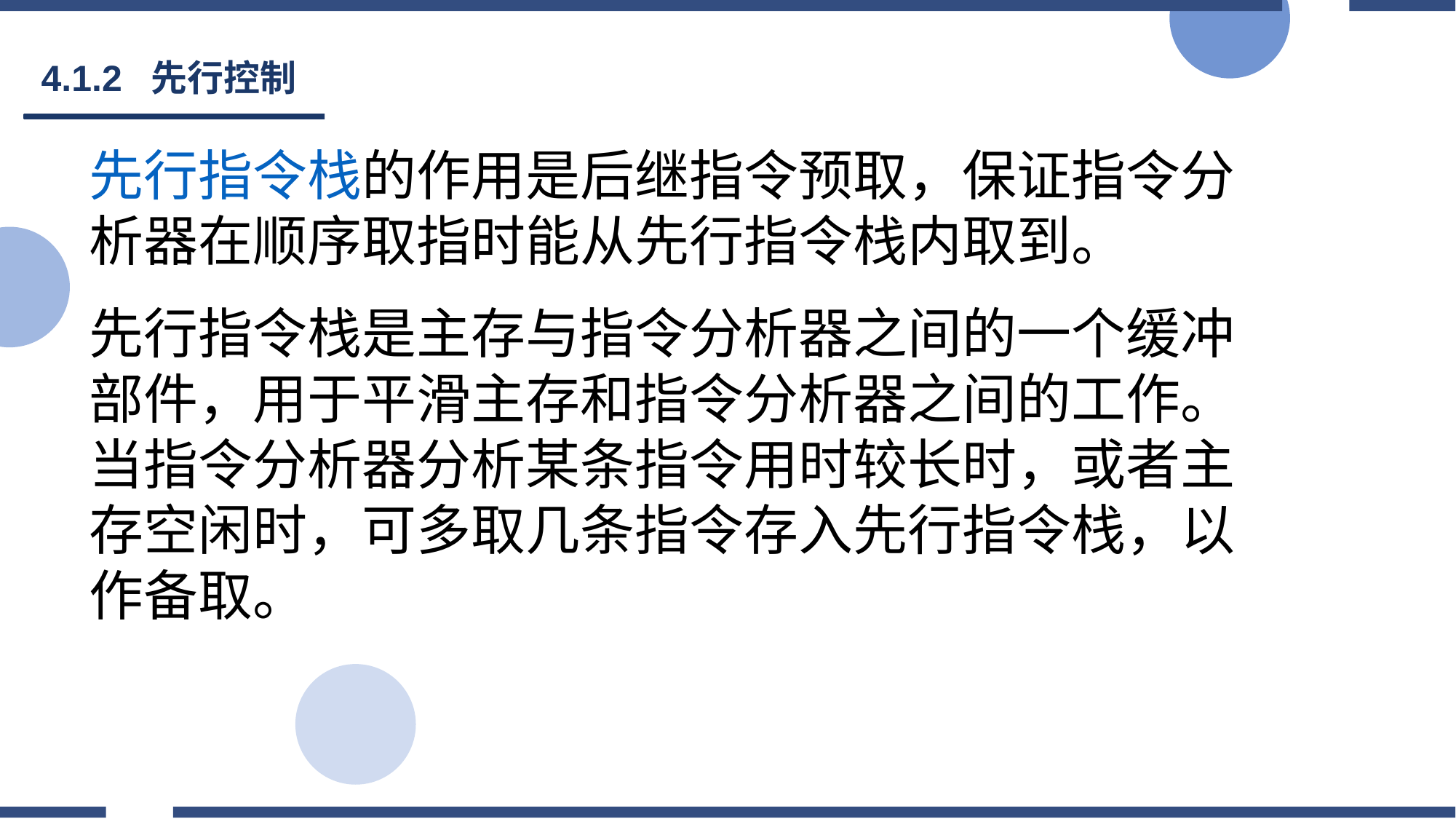

# 4.1.2  先行控制
先行指令栈的作用是后继指令预取，保证指令分析器在顺序取指时能从先行指令栈内取到。
先行指令栈是主存与指令分析器之间的一个缓冲部件，用于平滑主存和指令分析器之间的工作。当指令分析器分析某条指令用时较长时，或者主存空闲时，可多取几条指令存入先行指令栈，以作备取。